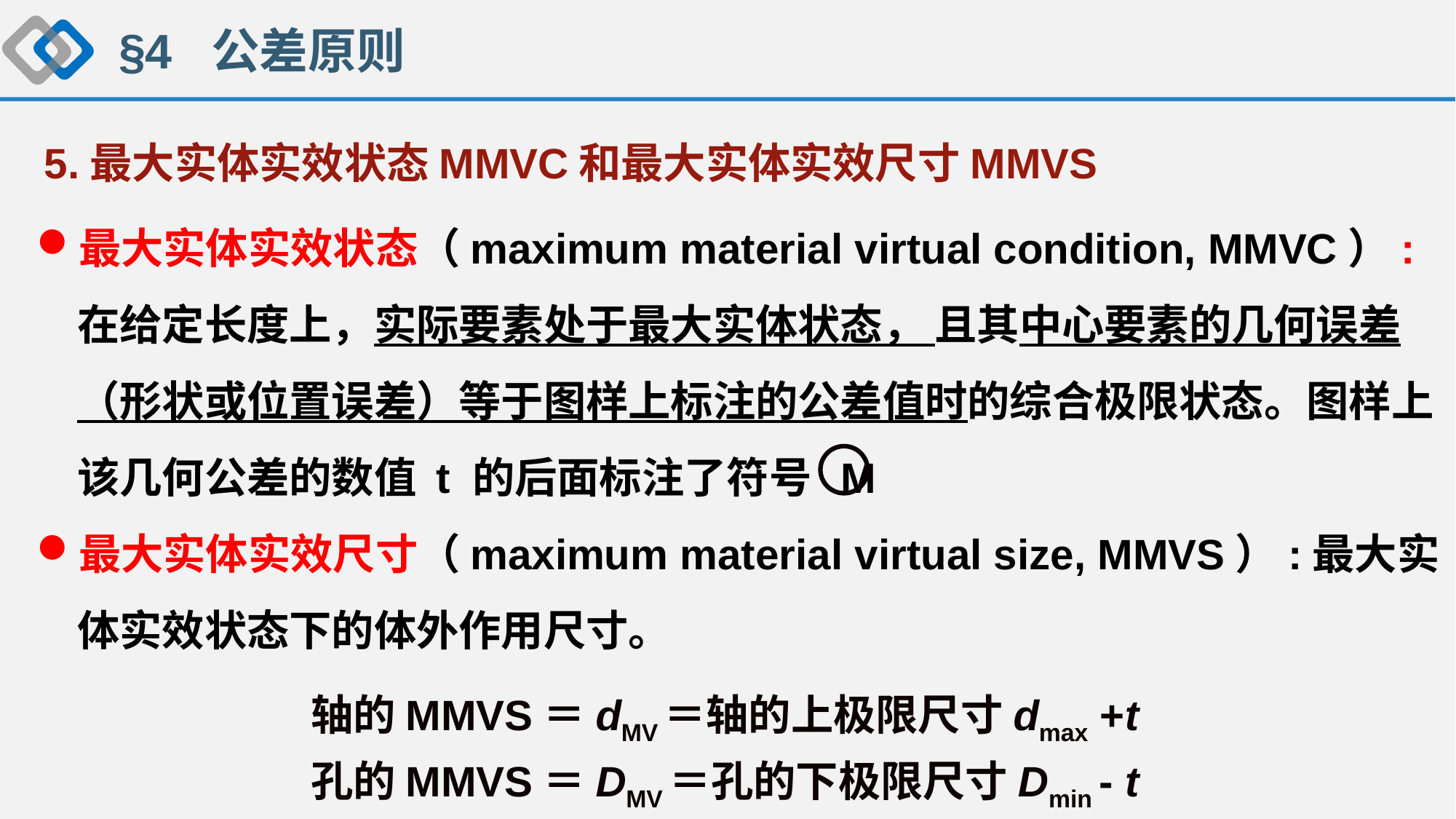

§4  公差原则

   5.最大实体实效状态MMVC和最大实体实效尺寸MMVS
最大实体实效状态（maximum material virtual condition, MMVC）:在给定长度上，实际要素处于最大实体状态， 且其中心要素的几何误差（形状或位置误差）等于图样上标注的公差值时的综合极限状态。图样上该几何公差的数值 t 的后面标注了符号  M
最大实体实效尺寸（maximum material virtual size, MMVS）:最大实体实效状态下的体外作用尺寸。

轴的MMVS＝dMV＝轴的上极限尺寸dmax +t
孔的MMVS＝DMV＝孔的下极限尺寸Dmin - t